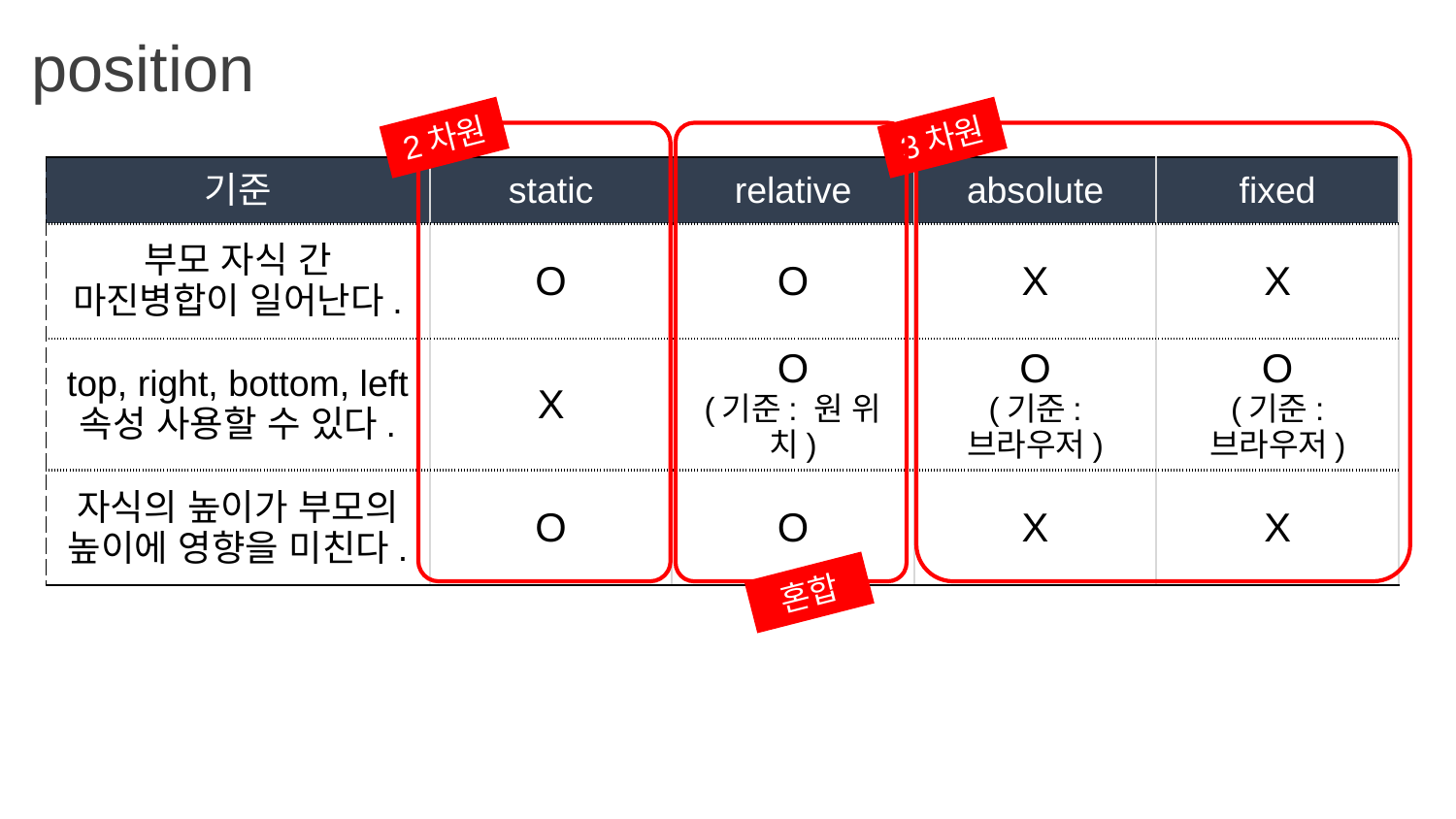

position
2차원
3차원

| 기준 | static | relative | absolute | fixed |
| --- | --- | --- | --- | --- |
| 부모 자식 간 마진병합이 일어난다. | O | O | X | X |
| top, right, bottom, left 속성 사용할 수 있다. | X | O (기준: 원 위치) | O (기준: 브라우저) | O (기준: 브라우저) |
| 자식의 높이가 부모의 높이에 영향을 미친다. | O | O | X | X |
혼합